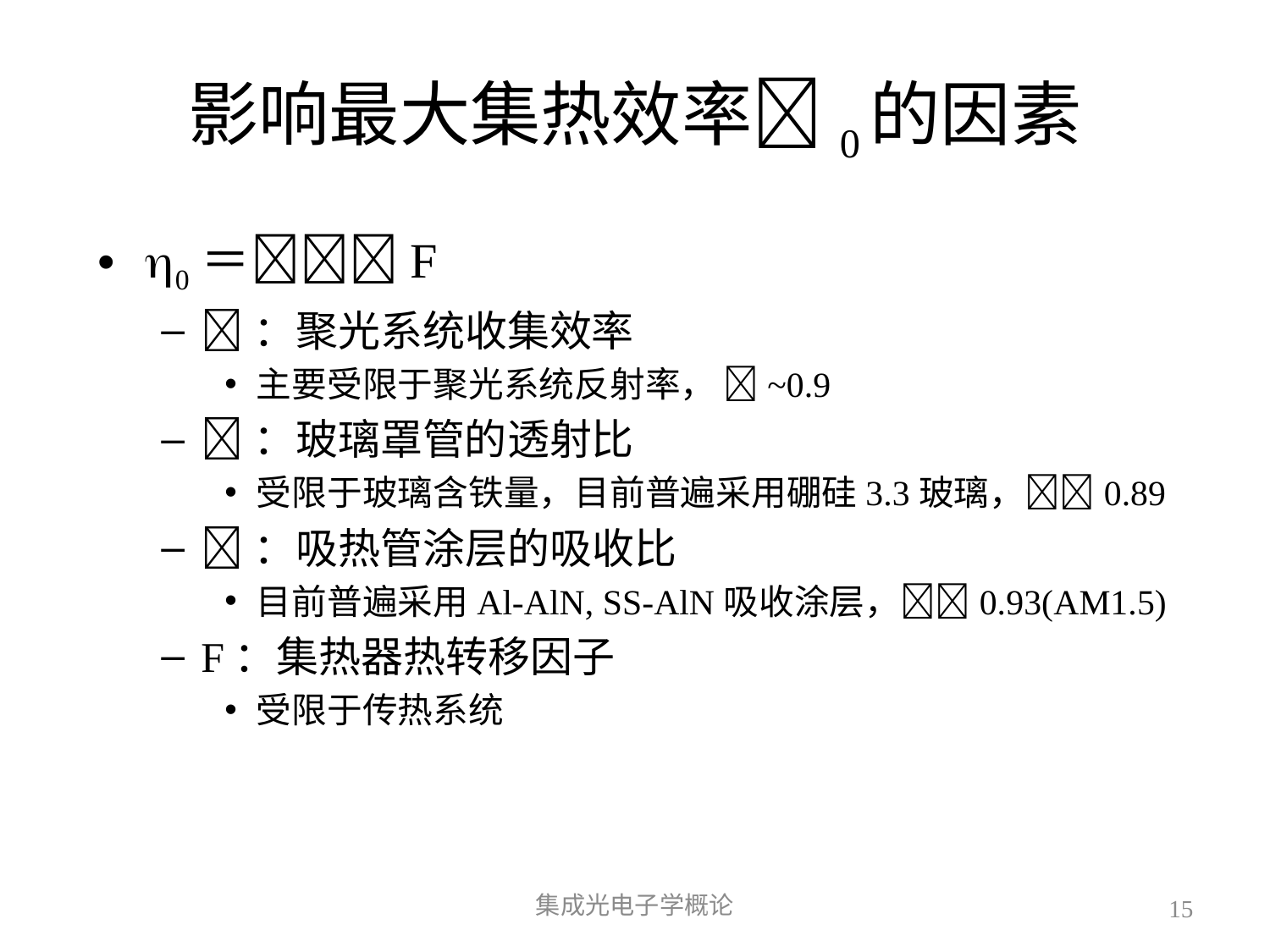

# 影响最大集热效率η0的因素
η0＝ρταF
ρ：聚光系统收集效率
主要受限于聚光系统反射率， ρ~0.9
τ：玻璃罩管的透射比
受限于玻璃含铁量，目前普遍采用硼硅3.3玻璃，τ≥0.89
α：吸热管涂层的吸收比
目前普遍采用Al-AlN, SS-AlN吸收涂层，α≥0.93(AM1.5)
F：集热器热转移因子
受限于传热系统

集成光电子学概论
15